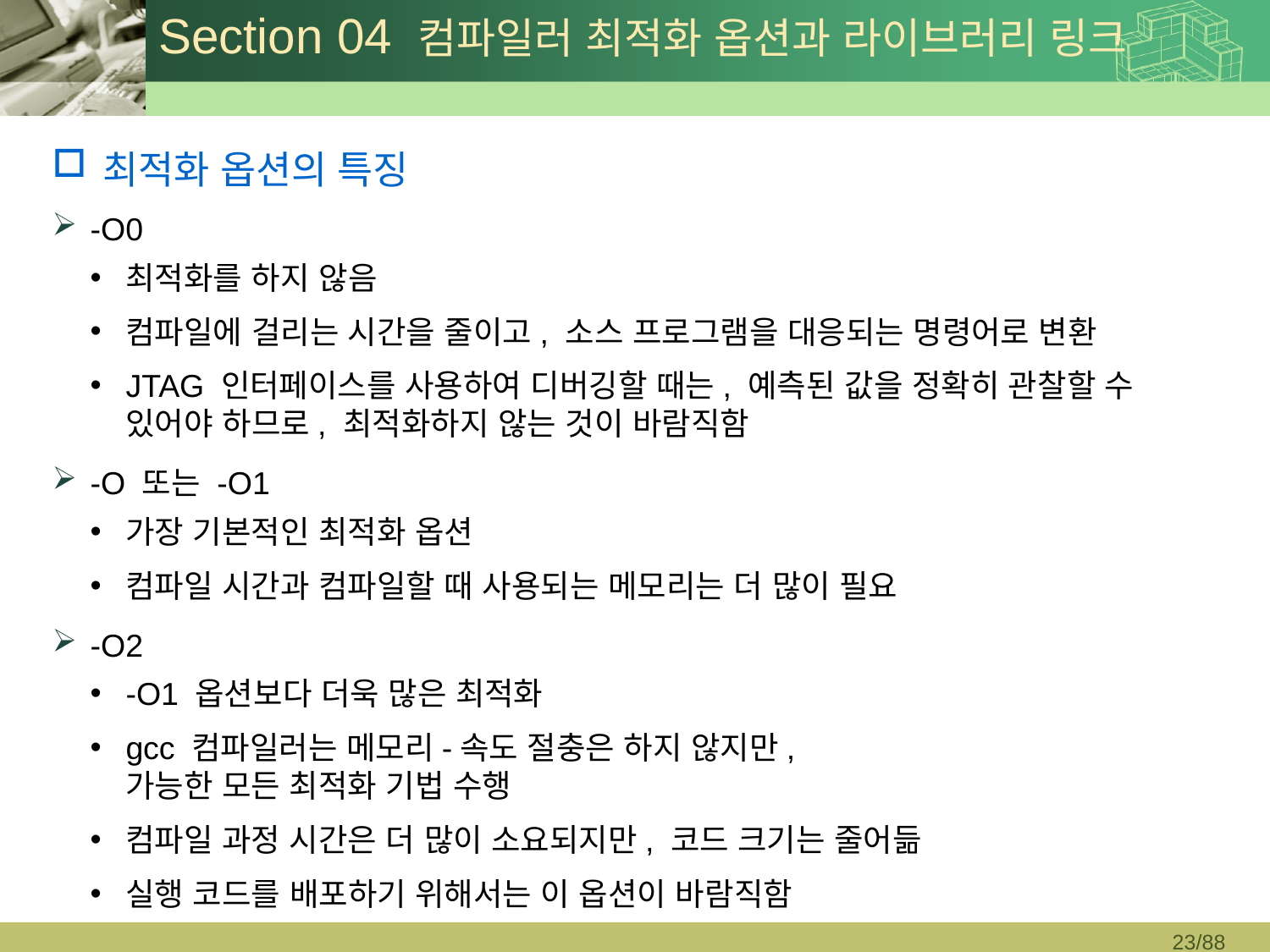

# Section 04 컴파일러 최적화 옵션과 라이브러리 링크
최적화 옵션의 특징
-O0
최적화를 하지 않음
컴파일에 걸리는 시간을 줄이고, 소스 프로그램을 대응되는 명령어로 변환
JTAG 인터페이스를 사용하여 디버깅할 때는, 예측된 값을 정확히 관찰할 수 있어야 하므로, 최적화하지 않는 것이 바람직함
-O 또는 -O1
가장 기본적인 최적화 옵션
컴파일 시간과 컴파일할 때 사용되는 메모리는 더 많이 필요
-O2
-O1 옵션보다 더욱 많은 최적화
gcc 컴파일러는 메모리-속도 절충은 하지 않지만,
가능한 모든 최적화 기법 수행
컴파일 과정 시간은 더 많이 소요되지만, 코드 크기는 줄어듦
실행 코드를 배포하기 위해서는 이 옵션이 바람직함